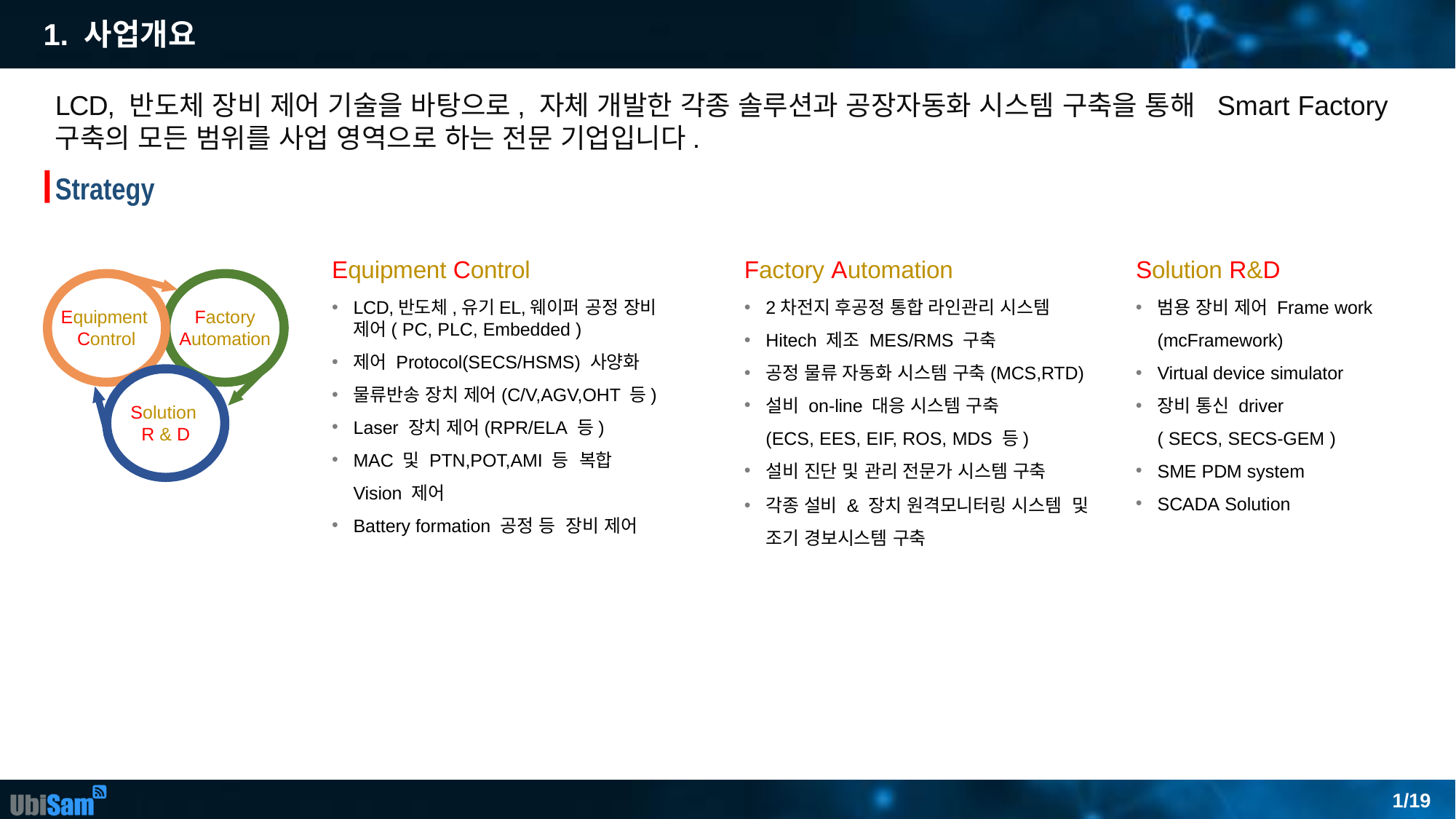

# 1. 사업개요
LCD, 반도체 장비 제어 기술을 바탕으로, 자체 개발한 각종 솔루션과 공장자동화 시스템 구축을 통해  Smart Factory 구축의 모든 범위를 사업 영역으로 하는 전문 기업입니다.
Strategy

Equipment Control
Factory Automation
Solution R&D

LCD,반도체,유기EL,웨이퍼 공정 장비 제어( PC, PLC, Embedded )
제어 Protocol(SECS/HSMS) 사양화
물류반송 장치 제어(C/V,AGV,OHT 등)
Laser 장치 제어(RPR/ELA 등)
MAC 및 PTN,POT,AMI 등  복합 Vision 제어
Battery formation 공정 등  장비 제어
2차전지 후공정 통합 라인관리 시스템
Hitech 제조 MES/RMS 구축
공정 물류 자동화 시스템 구축(MCS,RTD)
설비 on-line 대응 시스템 구축 
(ECS, EES, EIF, ROS, MDS 등)
설비 진단 및 관리 전문가 시스템 구축
각종 설비 & 장치 원격모니터링 시스템  및 조기 경보시스템 구축
범용 장비 제어 Frame work
(mcFramework)
Virtual device simulator
장비 통신 driver
( SECS, SECS-GEM )
SME PDM system
SCADA Solution
Equipment
Control
Factory
Automation

Solution
R & D
1/19